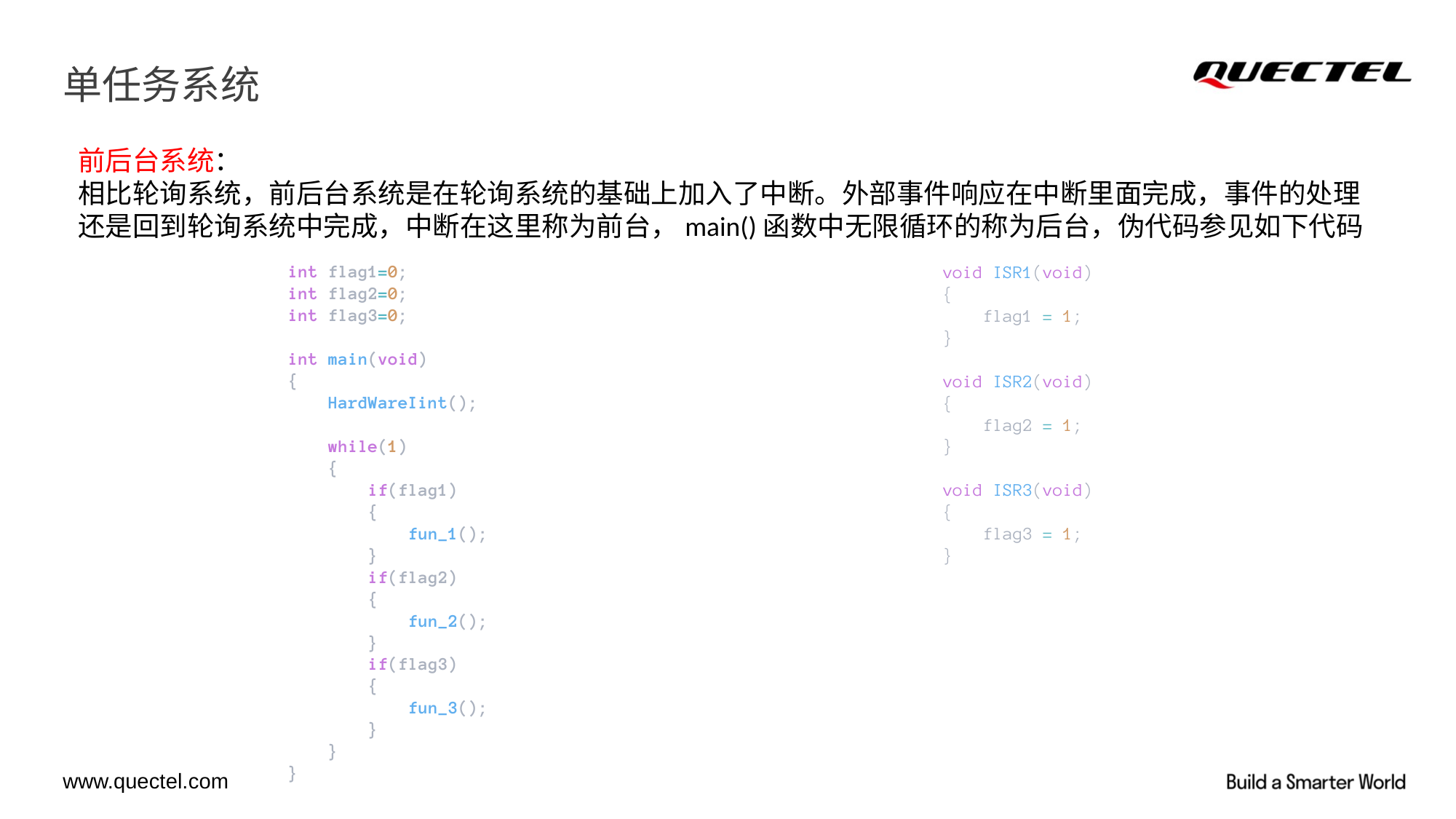

# 单任务系统
前后台系统：
相比轮询系统，前后台系统是在轮询系统的基础上加入了中断。外部事件响应在中断里面完成，事件的处理还是回到轮询系统中完成，中断在这里称为前台，main()函数中无限循环的称为后台，伪代码参见如下代码
int flag1=0;
int flag2=0;
int flag3=0;
int main(void)
{
    HardWareIint();
    while(1)
    {
        if(flag1)
        {
            fun_1();
        }
        if(flag2)
        {
            fun_2();
        }
        if(flag3)
        {
            fun_3();
        }
    }
}
void ISR1(void)
{
    flag1 = 1;
}
void ISR2(void)
{
    flag2 = 1;
}
void ISR3(void)
{
    flag3 = 1;
}